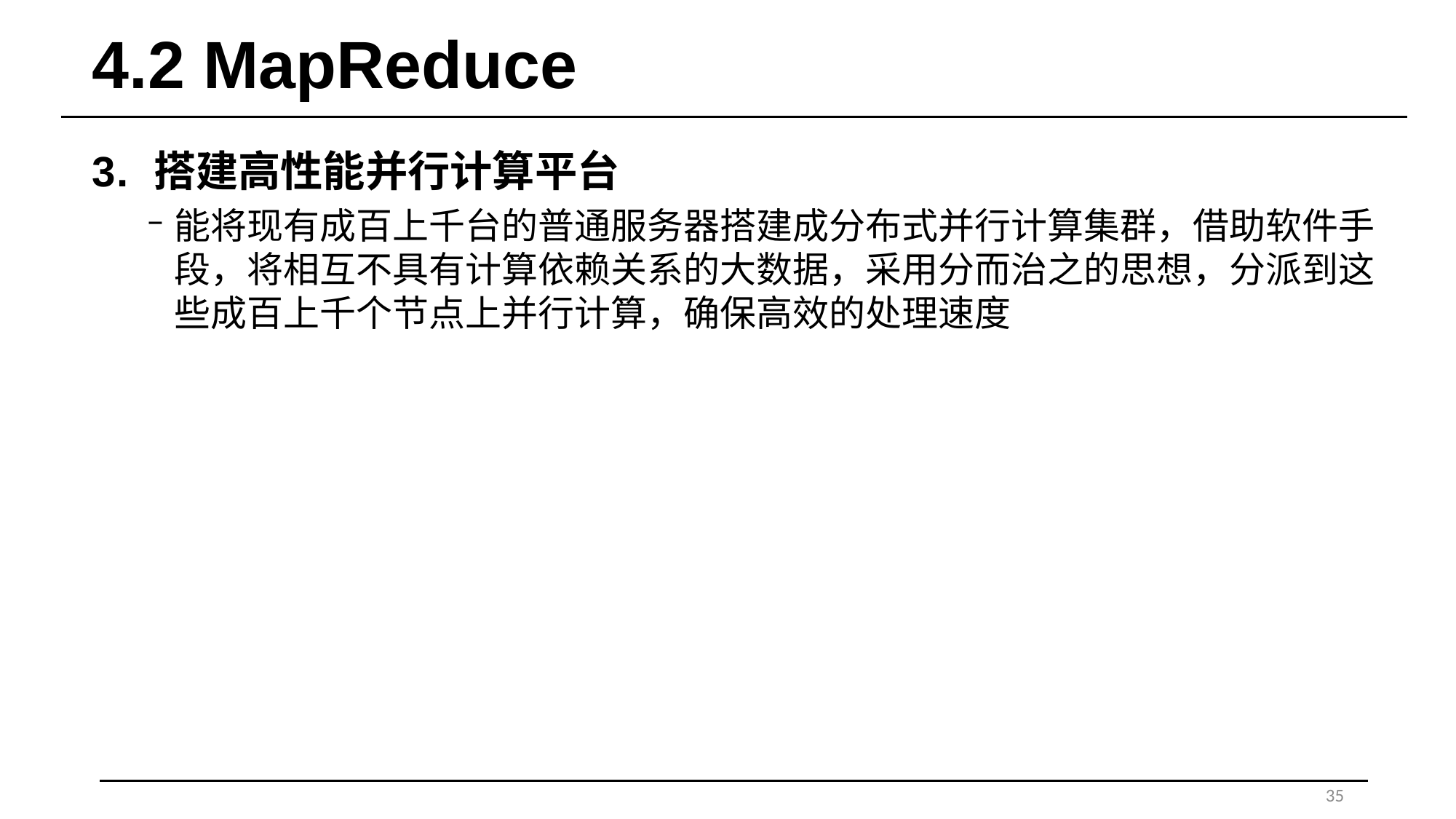

# 4.2 MapReduce
搭建高性能并行计算平台
能将现有成百上千台的普通服务器搭建成分布式并行计算集群，借助软件手段，将相互不具有计算依赖关系的大数据，采用分而治之的思想，分派到这些成百上千个节点上并行计算，确保高效的处理速度

35